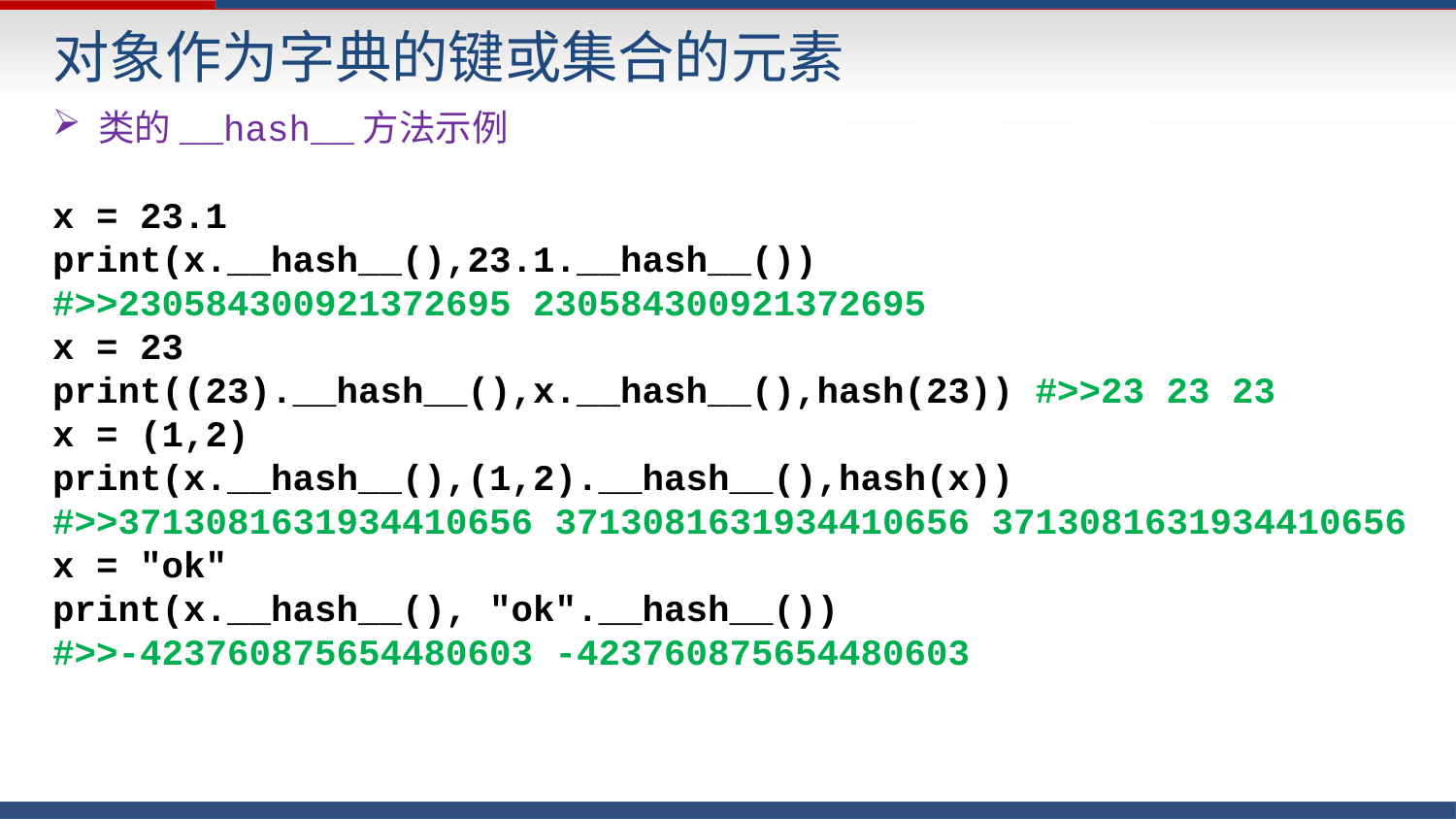

对象作为字典的键或集合的元素
类的__hash__方法示例

x = 23.1
print(x.__hash__(),23.1.__hash__())
#>>230584300921372695 230584300921372695
x = 23
print((23).__hash__(),x.__hash__(),hash(23)) #>>23 23 23
x = (1,2)
print(x.__hash__(),(1,2).__hash__(),hash(x))
#>>3713081631934410656 3713081631934410656 3713081631934410656
x = "ok"
print(x.__hash__(), "ok".__hash__())
#>>-423760875654480603 -423760875654480603